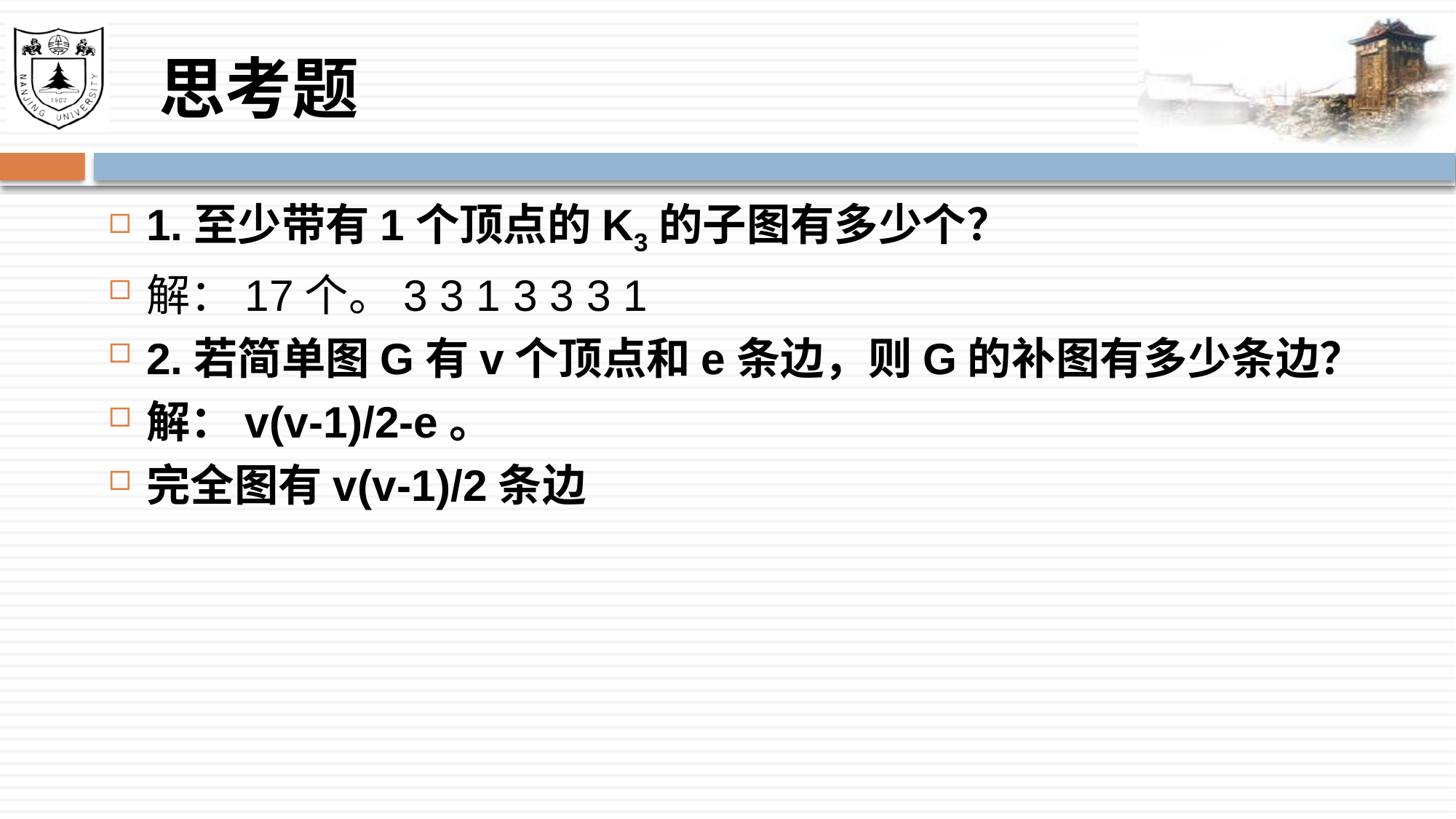

# 思考题
1.至少带有1个顶点的K3的子图有多少个？
解：17个。3 3 1 3 3 3 1
2.若简单图G有v个顶点和e条边，则G的补图有多少条边？
解：v(v-1)/2-e。
完全图有v(v-1)/2条边